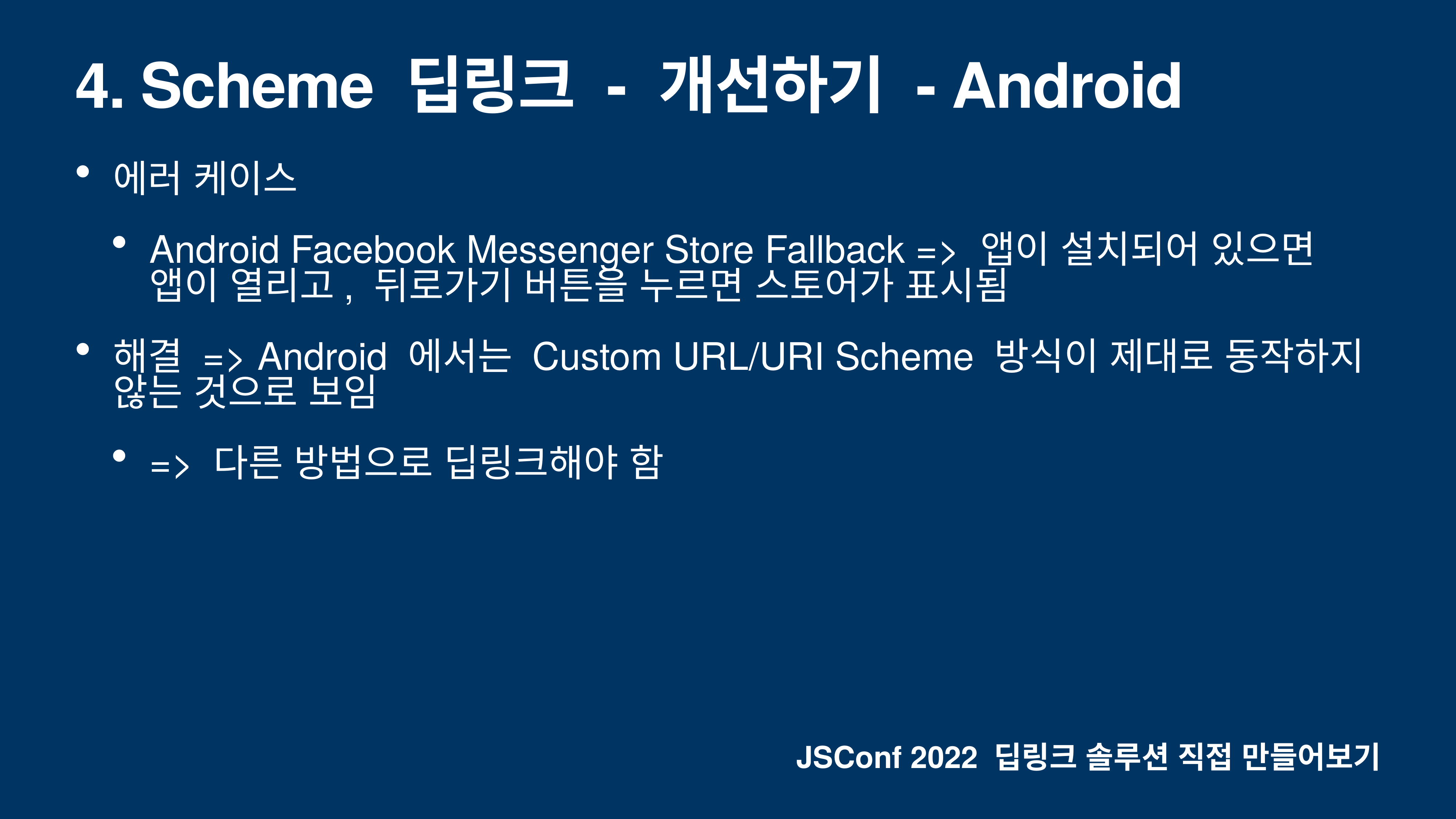

# 4. Scheme 딥링크 - 개선하기 - Android
에러 케이스
Android Facebook Messenger Store Fallback => 앱이 설치되어 있으면 앱이 열리고, 뒤로가기 버튼을 누르면 스토어가 표시됨
해결 => Android 에서는 Custom URL/URI Scheme 방식이 제대로 동작하지 않는 것으로 보임
=> 다른 방법으로 딥링크해야 함
JSConf 2022 딥링크 솔루션 직접 만들어보기